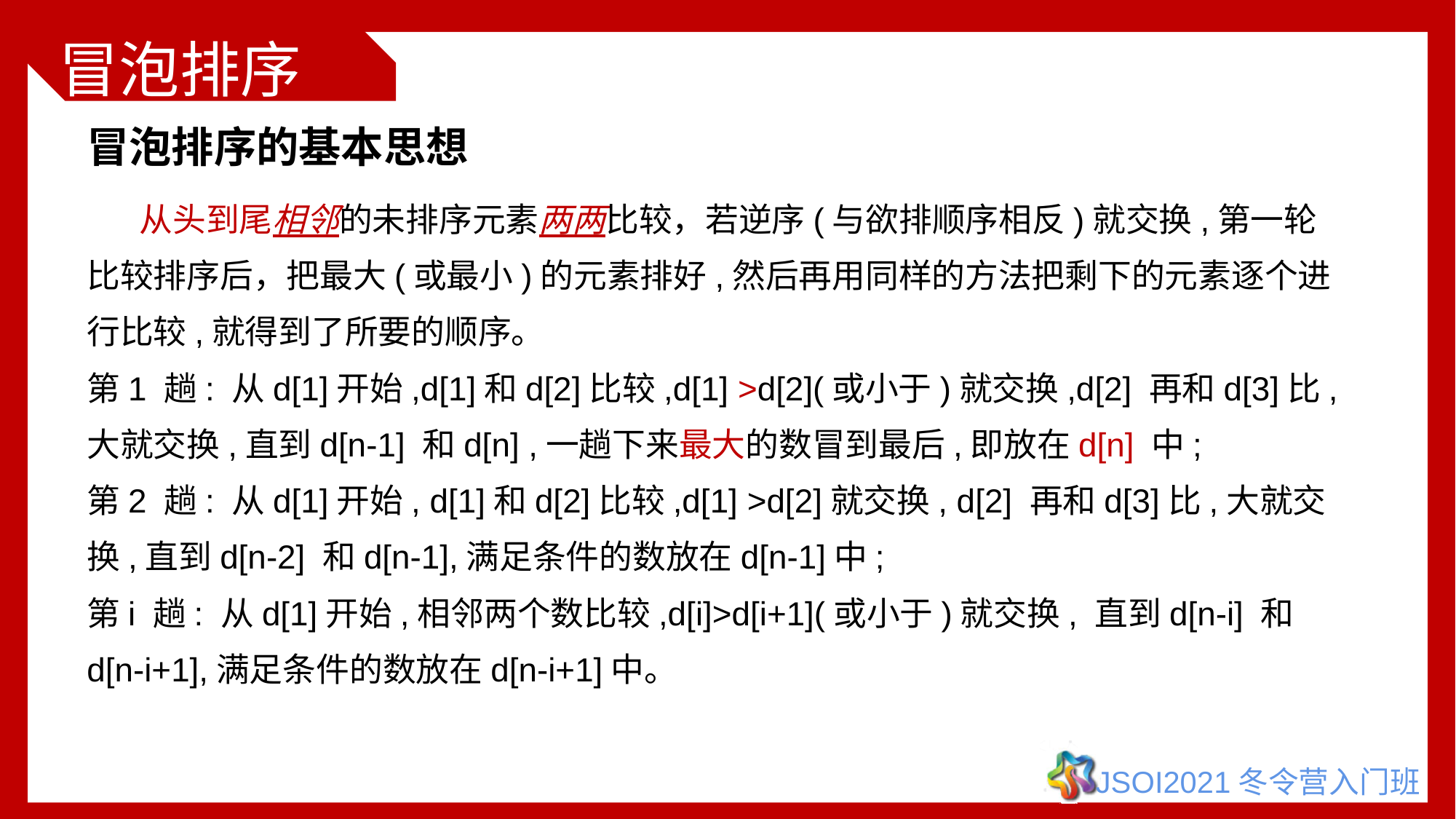

# 冒泡排序
冒泡排序的基本思想
      从头到尾相邻的未排序元素两两比较，若逆序(与欲排顺序相反)就交换,第一轮比较排序后，把最大(或最小)的元素排好,然后再用同样的方法把剩下的元素逐个进行比较,就得到了所要的顺序。
第1 趟: 从d[1]开始,d[1]和d[2]比较,d[1] >d[2](或小于)就交换,d[2] 再和d[3]比,大就交换,直到d[n-1] 和d[n] ,一趟下来最大的数冒到最后,即放在d[n] 中;
第2 趟: 从d[1]开始, d[1]和d[2]比较,d[1] >d[2]就交换, d[2] 再和d[3]比,大就交换,直到d[n-2] 和d[n-1],满足条件的数放在d[n-1]中;
第i 趟: 从d[1]开始,相邻两个数比较,d[i]>d[i+1](或小于)就交换, 直到d[n-i] 和d[n-i+1],满足条件的数放在d[n-i+1]中。